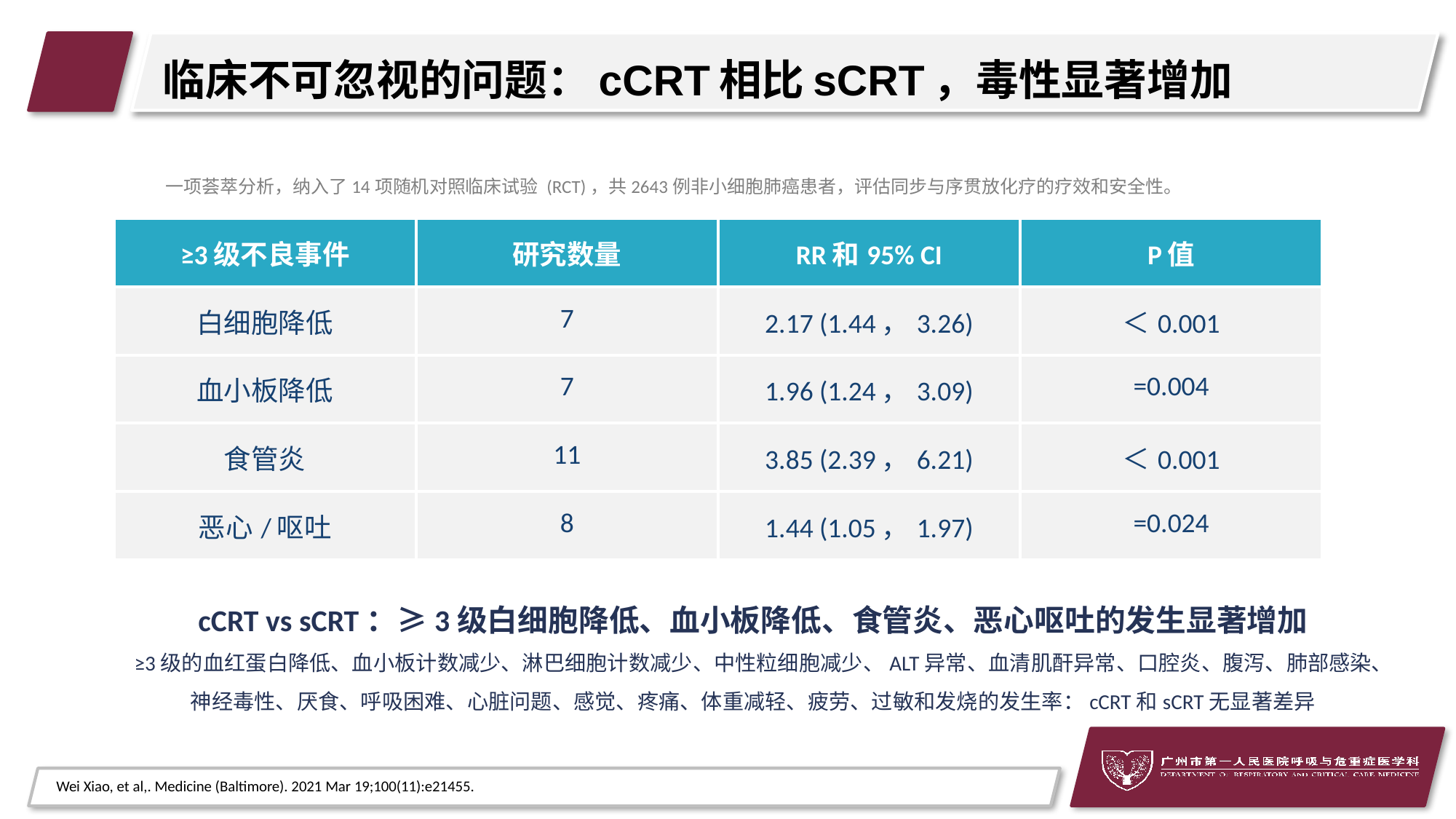

# 临床不可忽视的问题：cCRT相比sCRT，毒性显著增加
一项荟萃分析，纳入了14项随机对照临床试验 (RCT)，共2643例非小细胞肺癌患者，评估同步与序贯放化疗的疗效和安全性。
| ≥3级不良事件 | 研究数量 | RR和95% CI | P值 |
| --- | --- | --- | --- |
| 白细胞降低 | 7 | 2.17 (1.44，3.26) | ＜0.001 |
| 血小板降低 | 7 | 1.96 (1.24，3.09) | =0.004 |
| 食管炎 | 11 | 3.85 (2.39，6.21) | ＜0.001 |
| 恶心/呕吐 | 8 | 1.44 (1.05，1.97) | =0.024 |
cCRT vs sCRT：≥3级白细胞降低、血小板降低、食管炎、恶心呕吐的发生显著增加
≥3级的血红蛋白降低、血小板计数减少、淋巴细胞计数减少、中性粒细胞减少、ALT异常、血清肌酐异常、口腔炎、腹泻、肺部感染、神经毒性、厌食、呼吸困难、心脏问题、感觉、疼痛、体重减轻、疲劳、过敏和发烧的发生率：cCRT和sCRT无显著差异
Wei Xiao, et al,. Medicine (Baltimore). 2021 Mar 19;100(11):e21455.